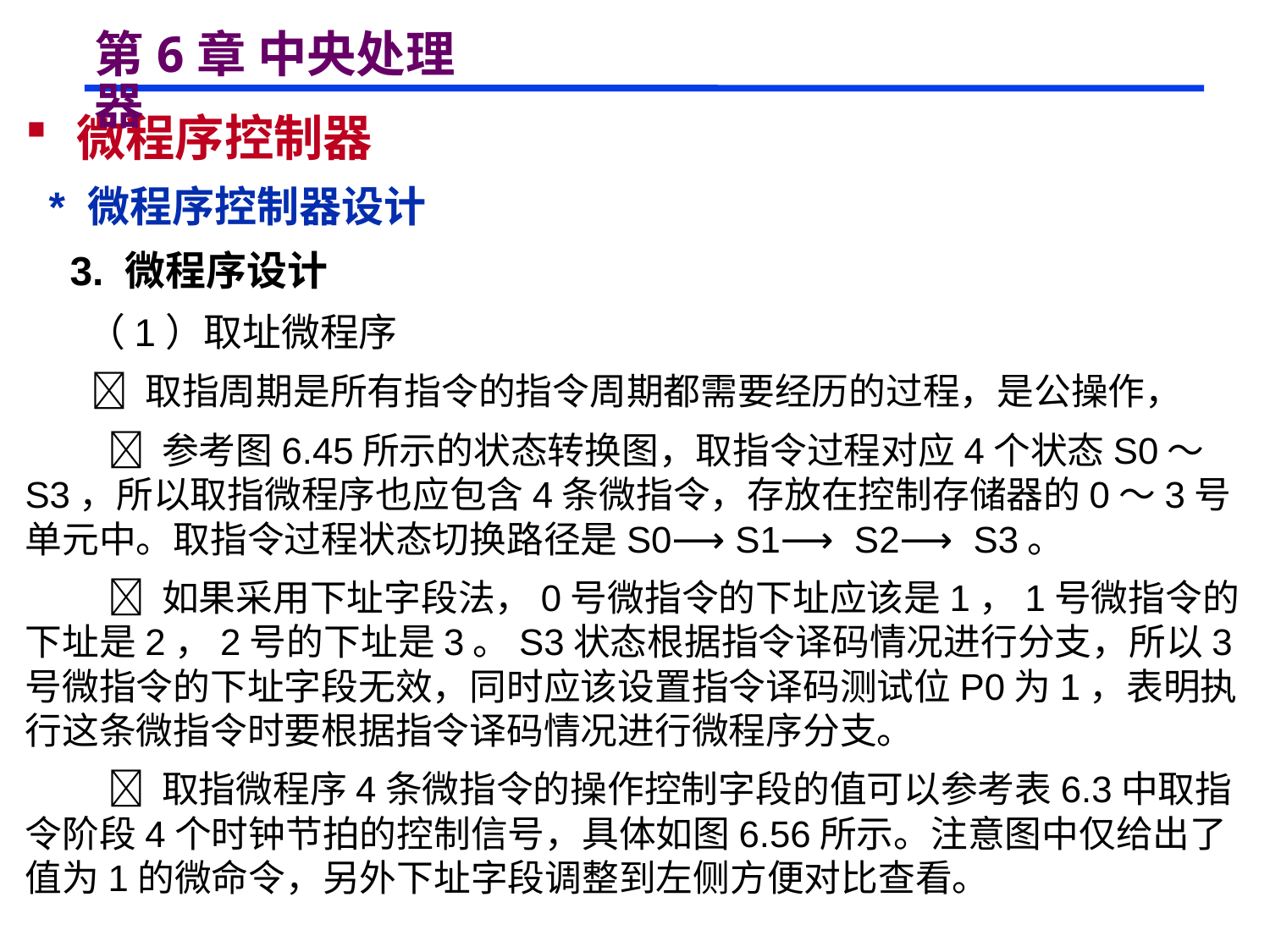

# 第6章 中央处理器
 微程序控制器
  * 微程序控制器设计
    3. 微程序设计
      （1）取址微程序
        ♦ 取指周期是所有指令的指令周期都需要经历的过程，是公操作，
          ♣ 参考图6.45所示的状态转换图，取指令过程对应4个状态S0～S3，所以取指微程序也应包含4条微指令，存放在控制存储器的0～3号单元中。取指令过程状态切换路径是S0⟶ S1⟶  S2⟶  S3。
          ♣ 如果采用下址字段法，0号微指令的下址应该是1，1号微指令的下址是2，2号的下址是3。S3状态根据指令译码情况进行分支，所以3号微指令的下址字段无效，同时应该设置指令译码测试位P0为1，表明执行这条微指令时要根据指令译码情况进行微程序分支。
          ♣ 取指微程序4条微指令的操作控制字段的值可以参考表6.3中取指令阶段4个时钟节拍的控制信号，具体如图6.56所示。注意图中仅给出了值为1的微命令，另外下址字段调整到左侧方便对比查看。